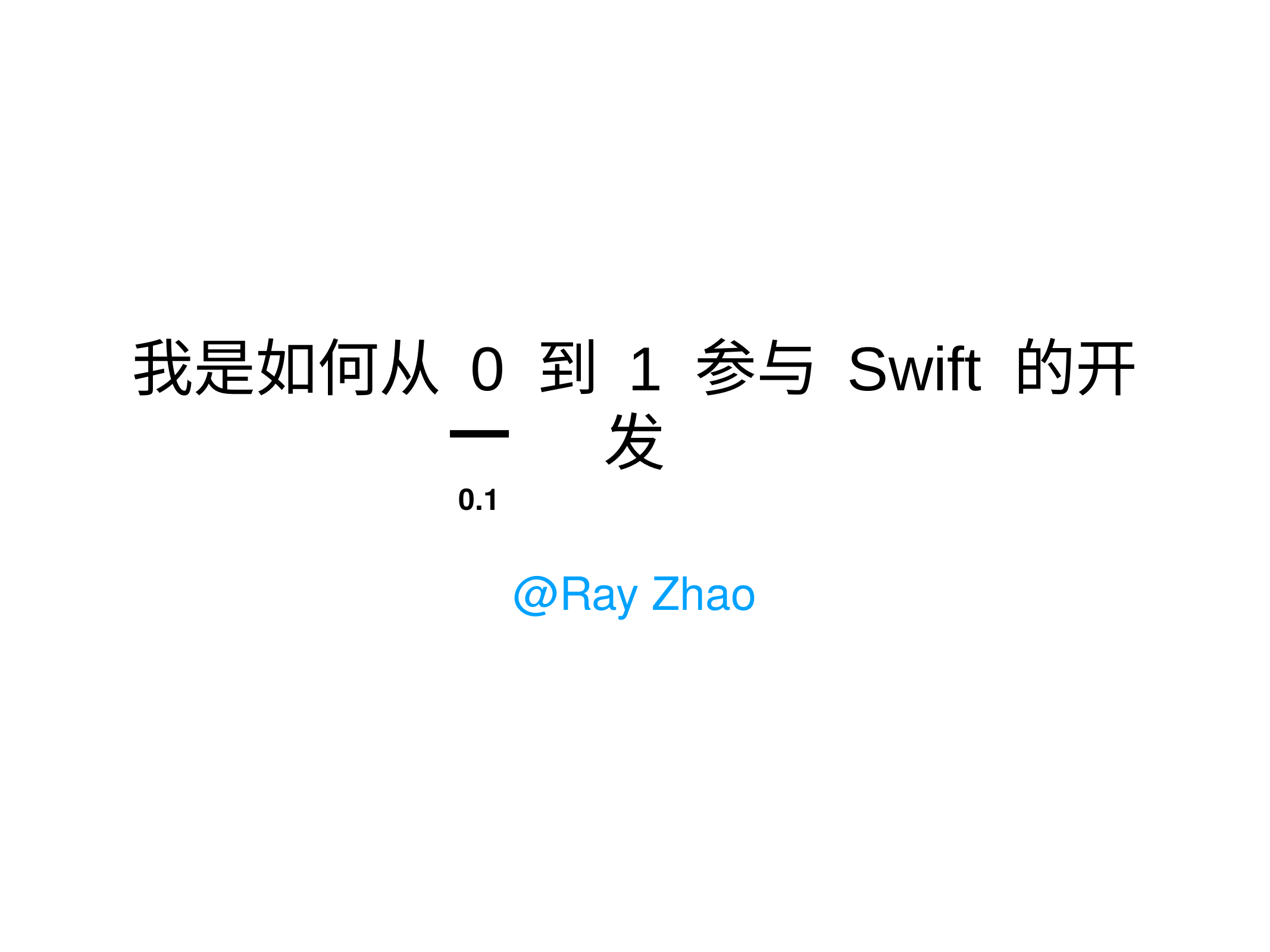

# 我是如何从 0 到 1 参与 Swift 的开发

0.1
@Ray Zhao